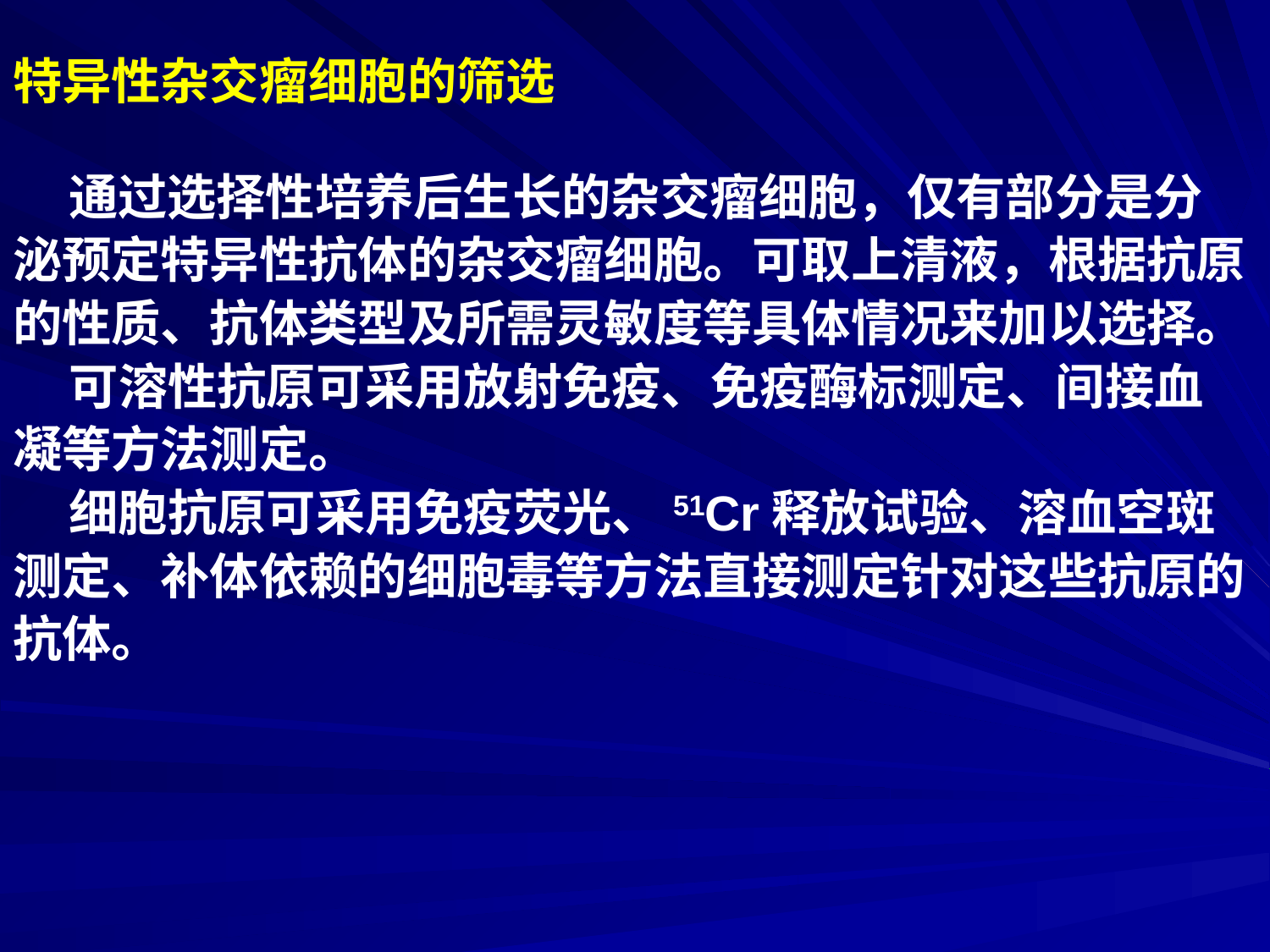

# 特异性杂交瘤细胞的筛选
    通过选择性培养后生长的杂交瘤细胞，仅有部分是分
泌预定特异性抗体的杂交瘤细胞。可取上清液，根据抗原
的性质、抗体类型及所需灵敏度等具体情况来加以选择。
    可溶性抗原可采用放射免疫、免疫酶标测定、间接血
凝等方法测定。
    细胞抗原可采用免疫荧光、51Cr释放试验、溶血空斑
测定、补体依赖的细胞毒等方法直接测定针对这些抗原的
抗体。